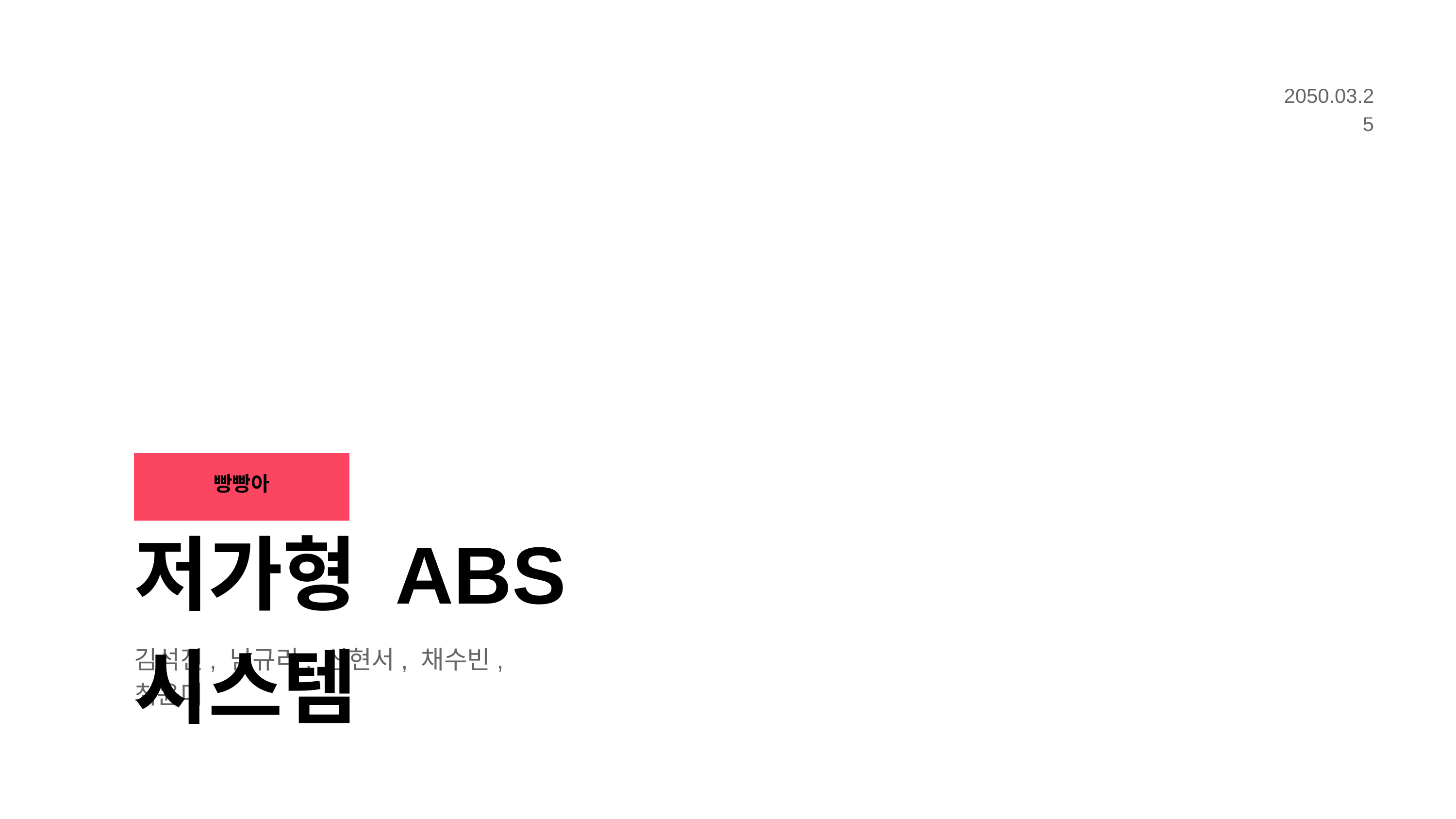

2050.03.25

빵빵아
저가형 ABS 시스템
김석진, 남규리, 신현서, 채수빈, 최윤미